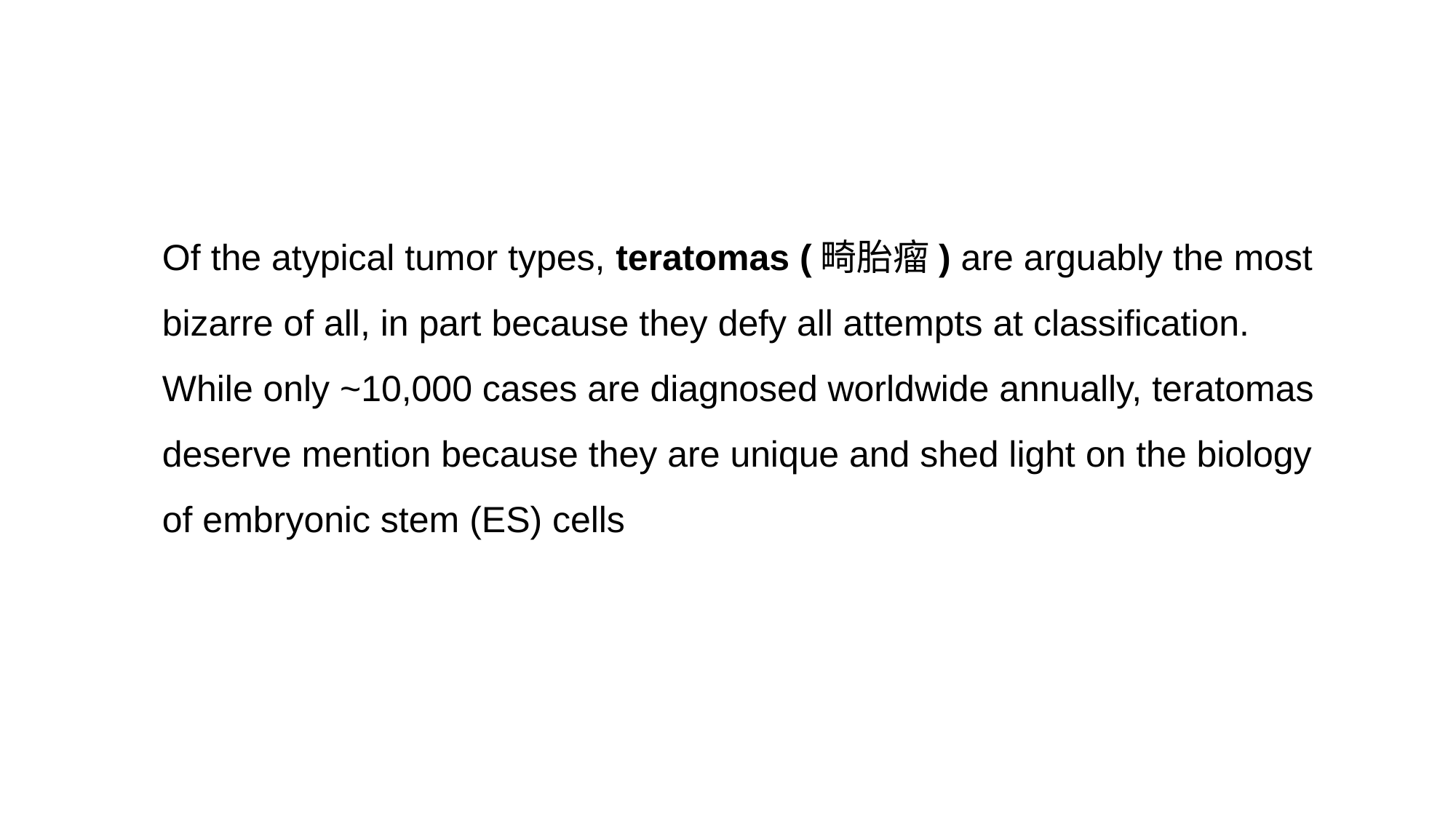

Of the atypical tumor types, teratomas (畸胎瘤) are arguably the most bizarre of all, in part because they defy all attempts at classification. While only ~10,000 cases are diagnosed worldwide annually, teratomas deserve mention because they are unique and shed light on the biology of embryonic stem (ES) cells